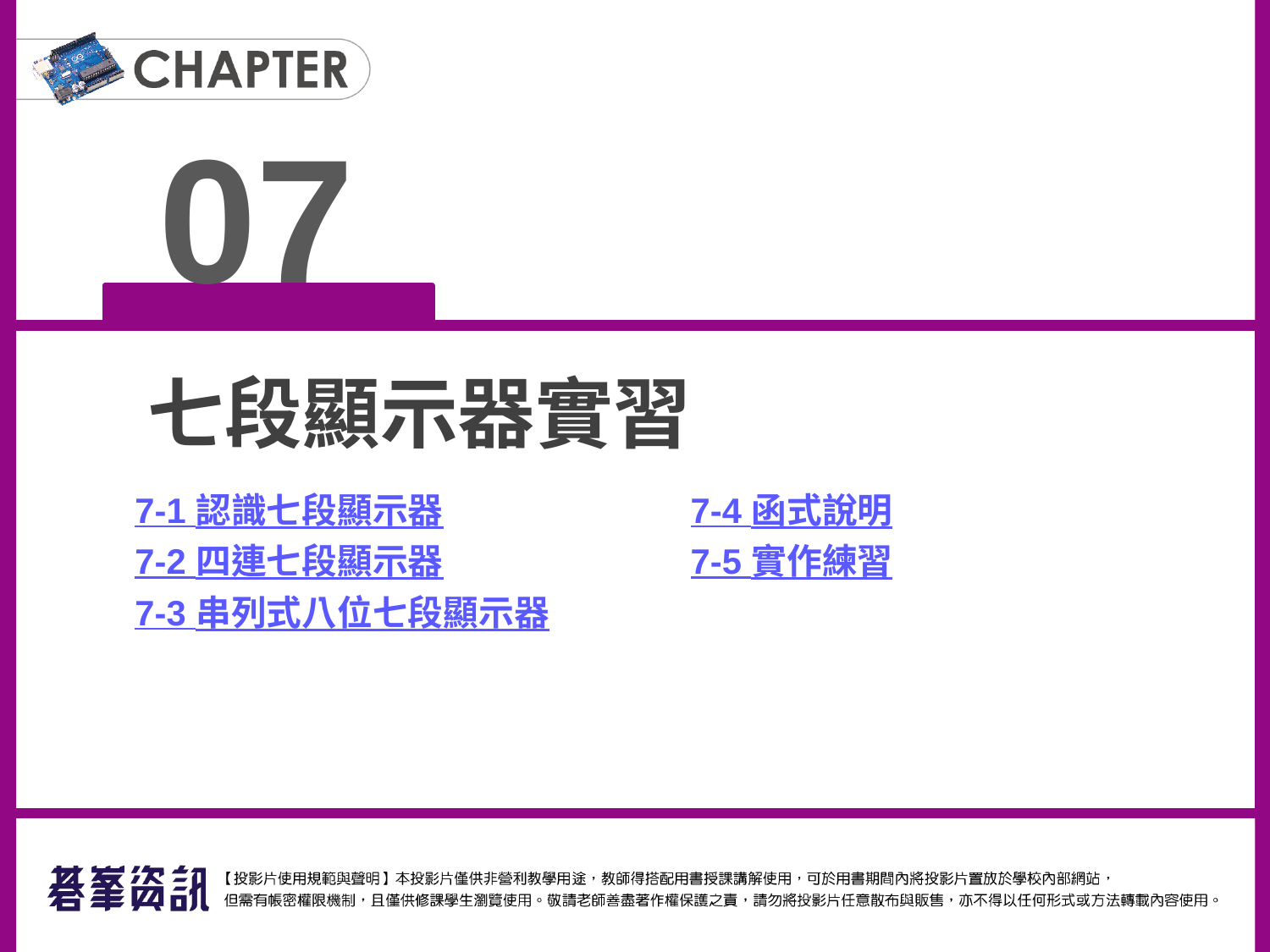

07
七段顯示器實習
7-1 認識七段顯示器
7-2 四連七段顯示器
7-3 串列式八位七段顯示器
7-4 函式說明
7-5 實作練習